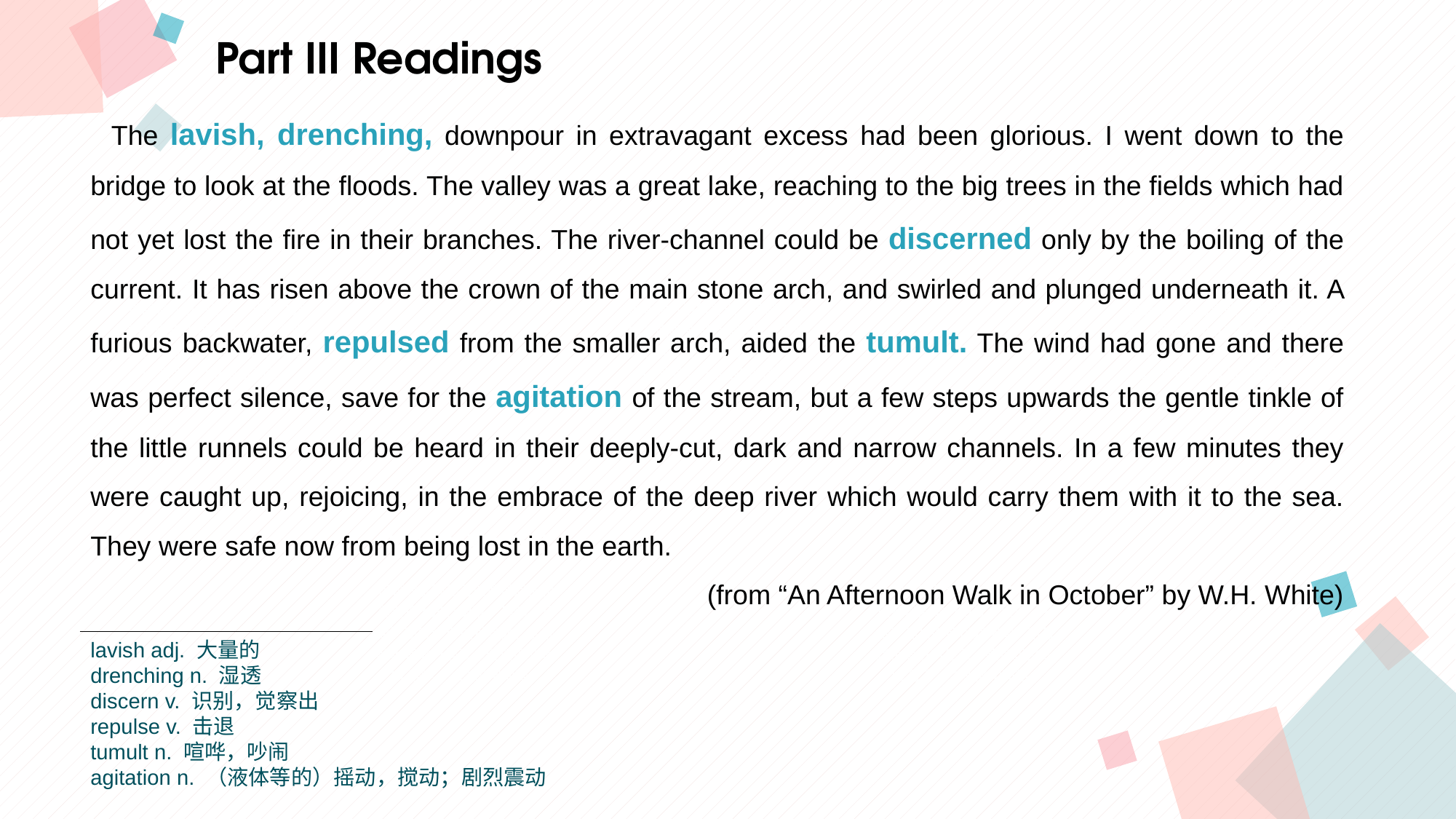

Part III Readings
  The lavish, drenching, downpour in extravagant excess had been glorious. I went down to the bridge to look at the floods. The valley was a great lake, reaching to the big trees in the fields which had not yet lost the fire in their branches. The river-channel could be discerned only by the boiling of the current. It has risen above the crown of the main stone arch, and swirled and plunged underneath it. A furious backwater, repulsed from the smaller arch, aided the tumult. The wind had gone and there was perfect silence, save for the agitation of the stream, but a few steps upwards the gentle tinkle of the little runnels could be heard in their deeply-cut, dark and narrow channels. In a few minutes they were caught up, rejoicing, in the embrace of the deep river which would carry them with it to the sea. They were safe now from being lost in the earth.
(from “An Afternoon Walk in October” by W.H. White)
点击此处添加标题
点击此处添加标题
标题数字等都可以通过点击和重新输入进行更改，顶部“开始”面板中可以对字体、字号、颜色等进行修改。建议正文8-14号字，1.3倍字间距。
标题数字等都可以通过点击和重新输入进行更改，顶部“开始”面板中可以对字体、字号、颜色等进行修改。建议正文8-14号字，1.3倍字间距。
标题数字等都可以通过点击和重新输入进行更改，顶部“开始”面板中可以对字体、字号、颜色等进行修改。建议正文8-14号字，1.3倍字间距。
点击此处添加标题
标题数字等都可以通过点击和重新输入进行更改，顶部“开始”面板中可以对字体、字号、颜色等进行修改。建议正文8-14号字，1.3倍字间距。
标题数字等都可以通过点击和重新输入进行更改，顶部“开始”面板中可以对字体、字号、颜色等进行修改。建议正文8-14号字，1.3倍字间距。
lavish adj. 大量的
drenching n. 湿透
discern v. 识别，觉察出
repulse v. 击退
tumult n. 喧哗，吵闹
agitation n. （液体等的）摇动，搅动；剧烈震动